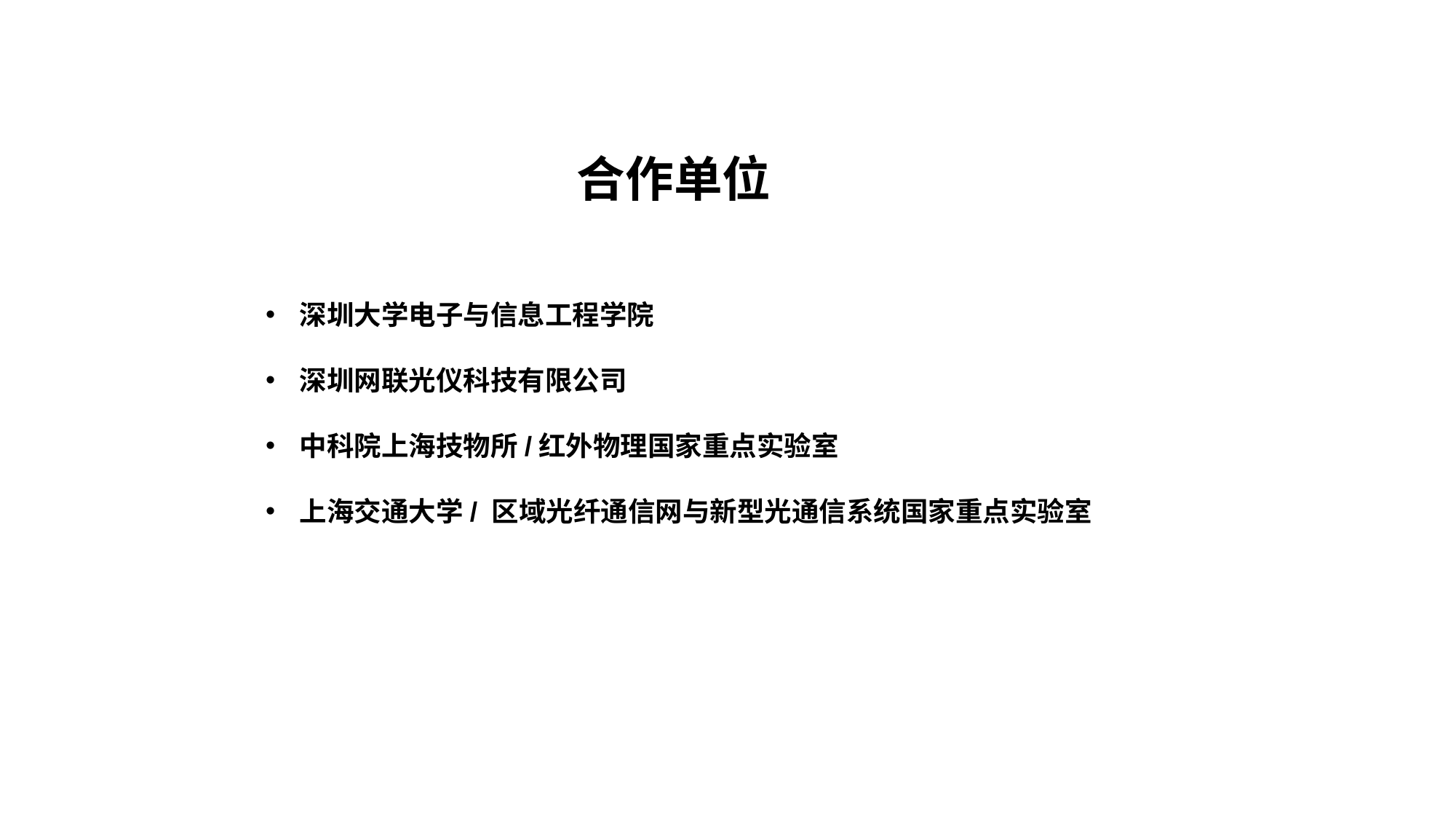

合作单位

深圳大学电子与信息工程学院
深圳网联光仪科技有限公司
中科院上海技物所/红外物理国家重点实验室
上海交通大学/ 区域光纤通信网与新型光通信系统国家重点实验室